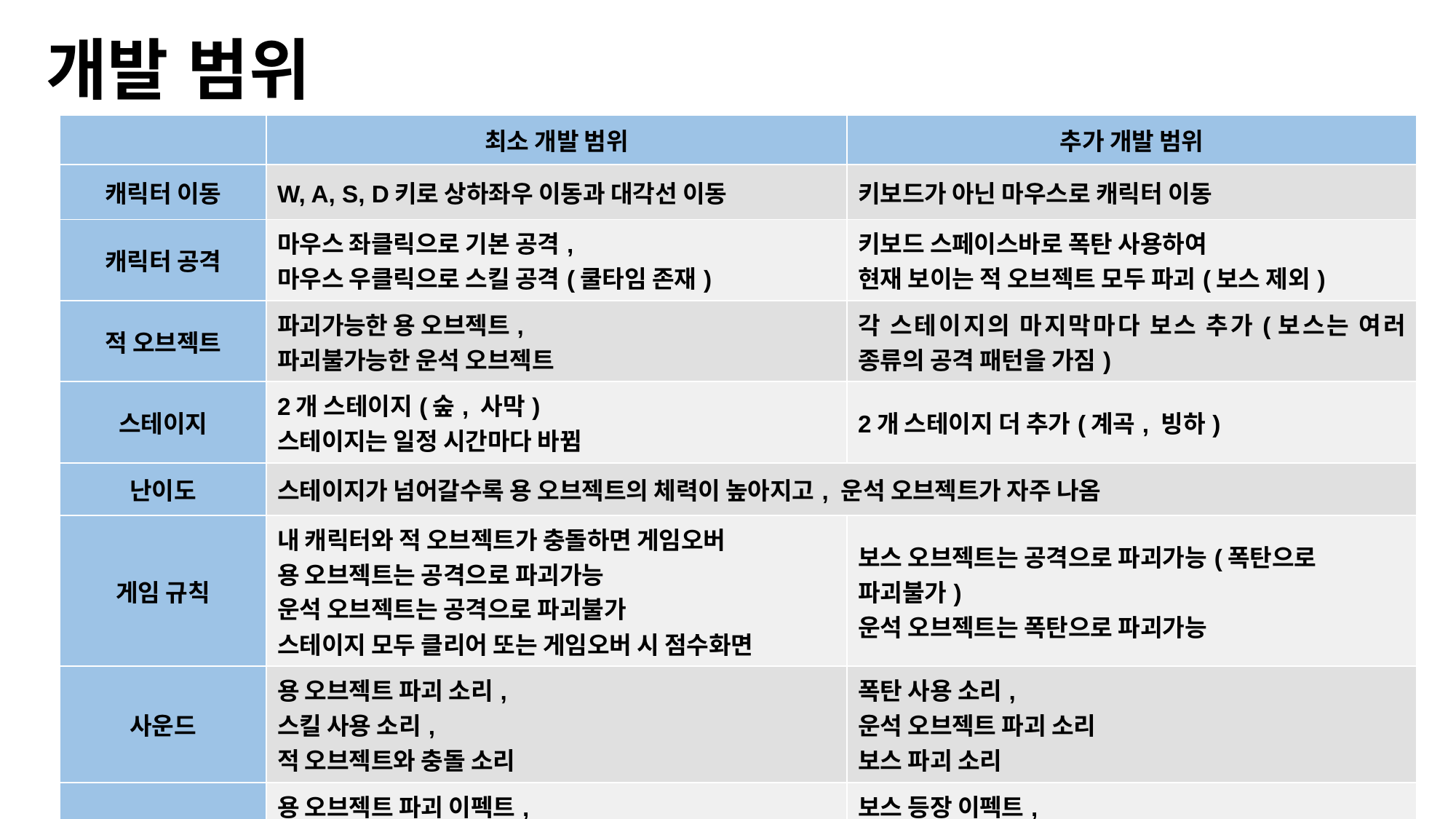

개발 범위
|  | 최소 개발 범위 | 추가 개발 범위 |
| --- | --- | --- |
| 캐릭터 이동 | W, A, S, D키로 상하좌우 이동과 대각선 이동 | 키보드가 아닌 마우스로 캐릭터 이동 |
| 캐릭터 공격 | 마우스 좌클릭으로 기본 공격, 마우스 우클릭으로 스킬 공격(쿨타임 존재) | 키보드 스페이스바로 폭탄 사용하여 현재 보이는 적 오브젝트 모두 파괴(보스 제외) |
| 적 오브젝트 | 파괴가능한 용 오브젝트, 파괴불가능한 운석 오브젝트 | 각 스테이지의 마지막마다 보스 추가(보스는 여러 종류의 공격 패턴을 가짐) |
| 스테이지 | 2개 스테이지(숲, 사막) 스테이지는 일정 시간마다 바뀜 | 2개 스테이지 더 추가(계곡, 빙하) |
| 난이도 | 스테이지가 넘어갈수록 용 오브젝트의 체력이 높아지고, 운석 오브젝트가 자주 나옴 |  |
| 게임 규칙 | 내 캐릭터와 적 오브젝트가 충돌하면 게임오버 용 오브젝트는 공격으로 파괴가능 운석 오브젝트는 공격으로 파괴불가 스테이지 모두 클리어 또는 게임오버 시 점수화면 | 보스 오브젝트는 공격으로 파괴가능(폭탄으로 파괴불가) 운석 오브젝트는 폭탄으로 파괴가능 |
| 사운드 | 용 오브젝트 파괴 소리, 스킬 사용 소리, 적 오브젝트와 충돌 소리 | 폭탄 사용 소리, 운석 오브젝트 파괴 소리 보스 파괴 소리 |
| 이펙트 | 용 오브젝트 파괴 이펙트, 스킬 사용 이펙트, 적 오브젝트와 충돌 이펙트 | 보스 등장 이펙트, 폭탄 사용 이펙트, 운석 파괴 이펙트 |